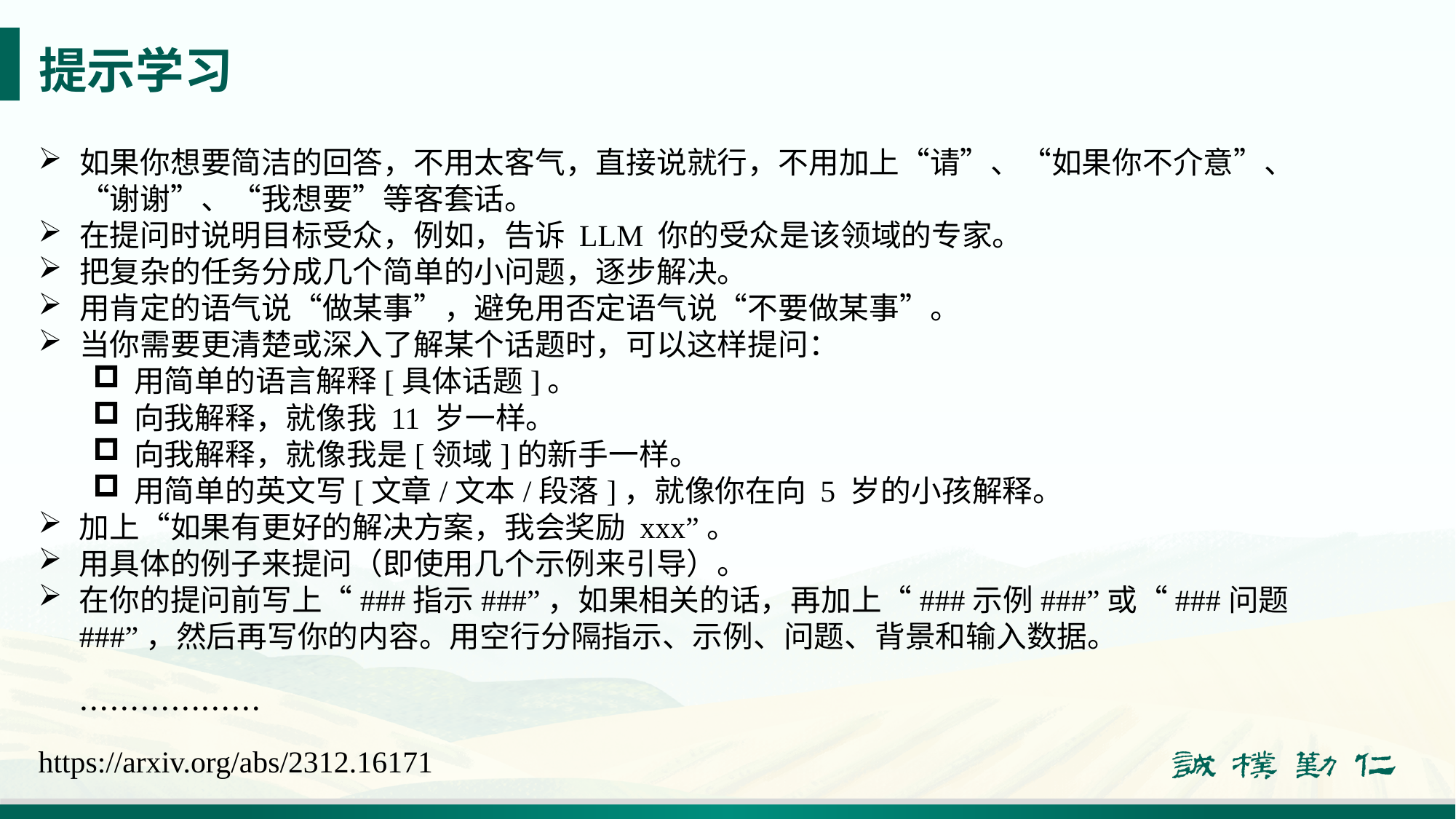

# 提示学习
如果你想要简洁的回答，不用太客气，直接说就行，不用加上“请”、“如果你不介意”、“谢谢”、“我想要”等客套话。
在提问时说明目标受众，例如，告诉 LLM 你的受众是该领域的专家。
把复杂的任务分成几个简单的小问题，逐步解决。
用肯定的语气说“做某事”，避免用否定语气说“不要做某事”。
当你需要更清楚或深入了解某个话题时，可以这样提问：
用简单的语言解释[具体话题]。
向我解释，就像我 11 岁一样。
向我解释，就像我是[领域]的新手一样。
用简单的英文写[文章/文本/段落]，就像你在向 5 岁的小孩解释。
加上“如果有更好的解决方案，我会奖励 xxx”。
用具体的例子来提问（即使用几个示例来引导）。
在你的提问前写上“###指示###”，如果相关的话，再加上“###示例###”或“###问题###”，然后再写你的内容。用空行分隔指示、示例、问题、背景和输入数据。
………………
https://arxiv.org/abs/2312.16171